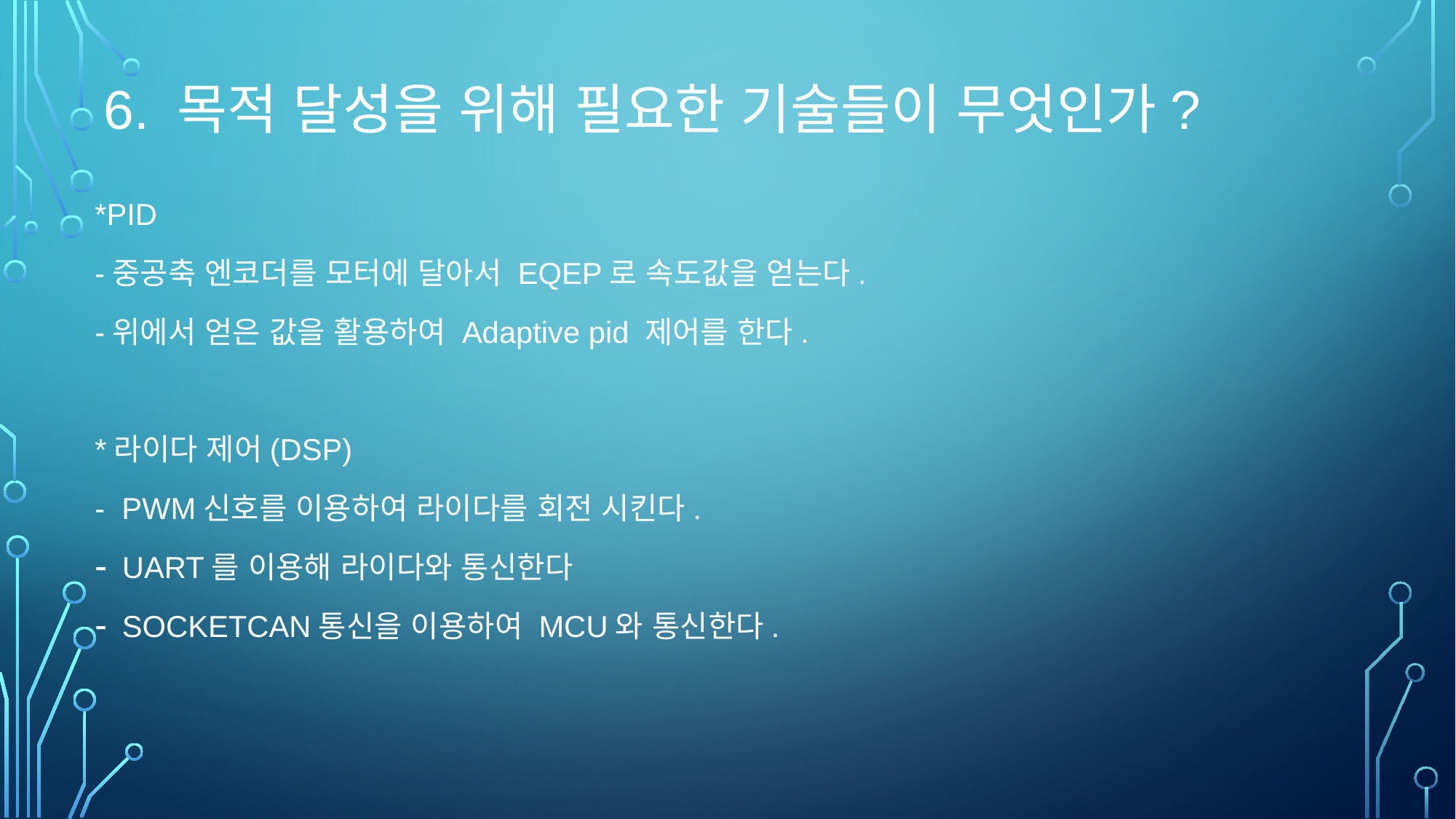

# 6. 목적 달성을 위해 필요한 기술들이 무엇인가?
*PID
-중공축 엔코더를 모터에 달아서 EQEP로 속도값을 얻는다.
-위에서 얻은 값을 활용하여 Adaptive pid 제어를 한다.

*라이다 제어(DSP)
-  PWM신호를 이용하여 라이다를 회전 시킨다.
UART를 이용해 라이다와 통신한다
SOCKETCAN통신을 이용하여 MCU와 통신한다.

블루투스 모듈(HC-06)을 연결하여 차량 이동 시 휴대폰에서 무선으로 속도를 알 수 있다.